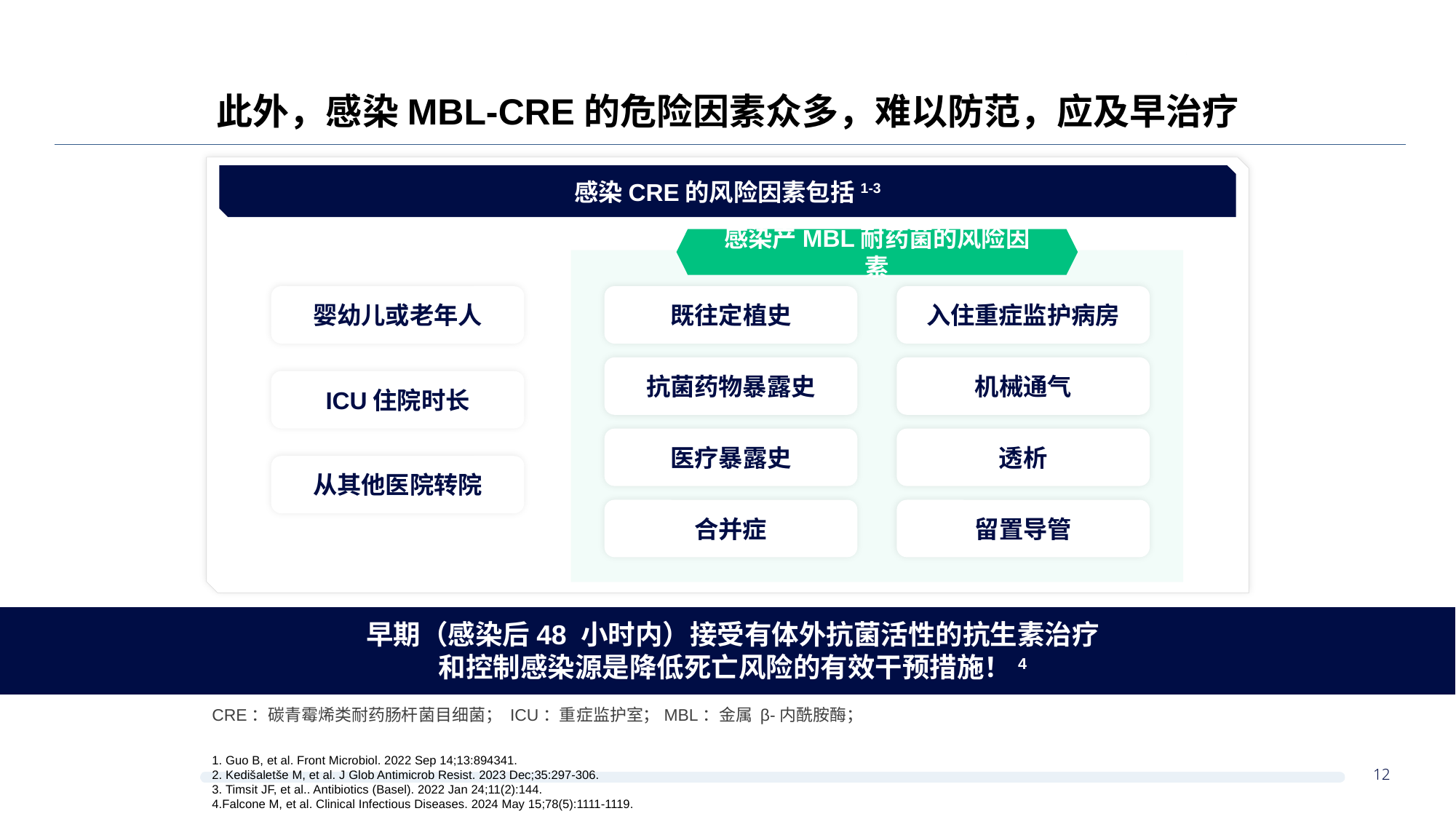

此外，感染MBL-CRE的危险因素众多，难以防范，应及早治疗

感染CRE的风险因素包括1-3
感染产MBL耐药菌的风险因素

婴幼儿或老年人
ICU住院时长
从其他医院转院
既往定植史
入住重症监护病房
抗菌药物暴露史
机械通气
医疗暴露史
透析
合并症
留置导管

早期（感染后48 小时内）接受有体外抗菌活性的抗生素治疗
和控制感染源是降低死亡风险的有效干预措施！4
CRE：碳青霉烯类耐药肠杆菌目细菌； ICU：重症监护室；MBL：金属 β-内酰胺酶；
 Guo B, et al. Front Microbiol. 2022 Sep 14;13:894341.
 Kedišaletše M, et al. J Glob Antimicrob Resist. 2023 Dec;35:297-306.
 Timsit JF, et al.. Antibiotics (Basel). 2022 Jan 24;11(2):144.
Falcone M, et al. Clinical Infectious Diseases. 2024 May 15;78(5):1111-1119.
12